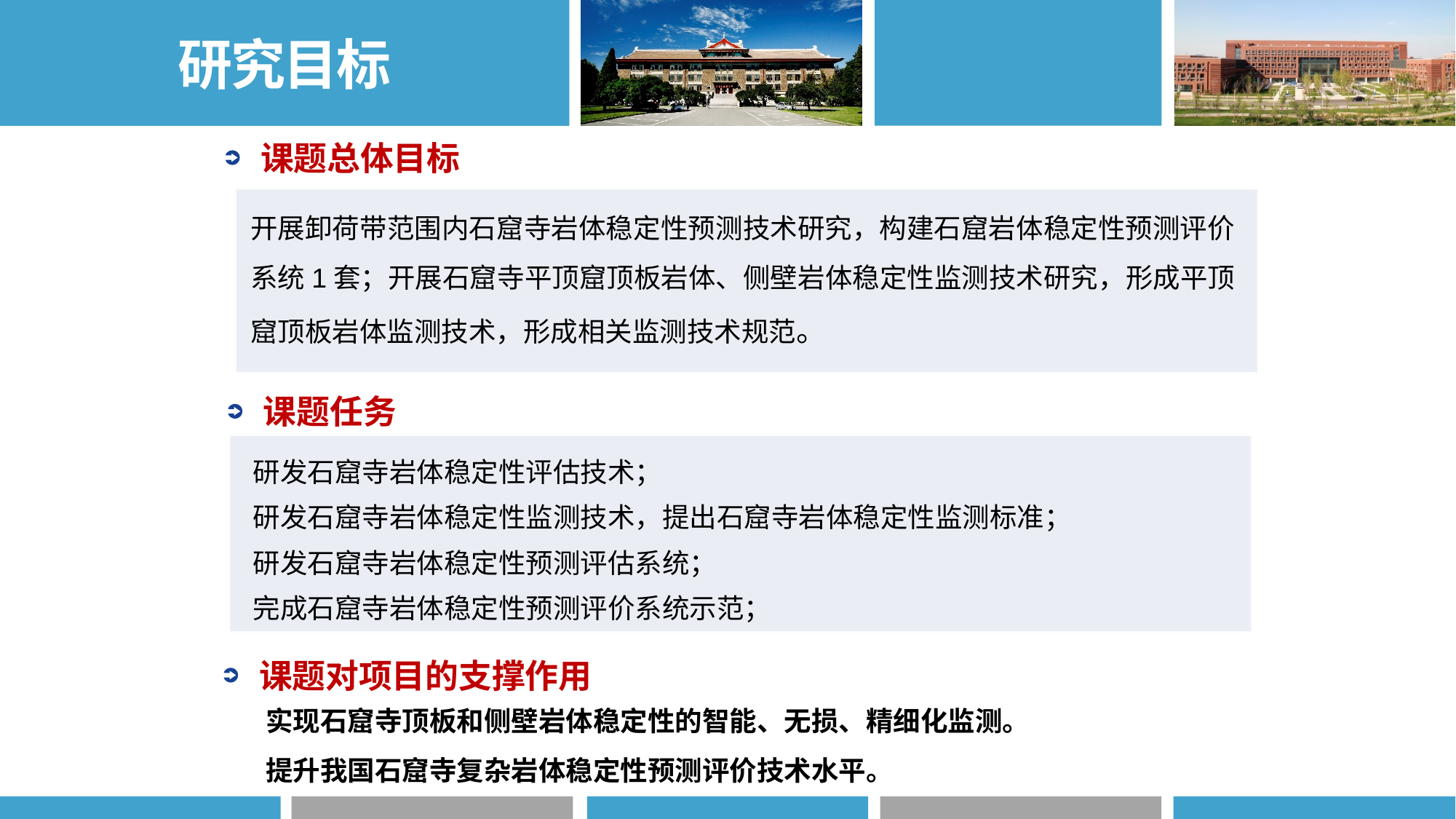

研究目标
向

 课题总体目标

开展卸荷带范围内石窟寺岩体稳定性预测技术研究，构建石窟岩体稳定性预测评价系统1套；开展石窟寺平顶窟顶板岩体、侧壁岩体稳定性监测技术研究，形成平顶窟顶板岩体监测技术，形成相关监测技术规范。
向

 课题任务

研发石窟寺岩体稳定性评估技术；
研发石窟寺岩体稳定性监测技术，提出石窟寺岩体稳定性监测标准；
研发石窟寺岩体稳定性预测评估系统；
完成石窟寺岩体稳定性预测评价系统示范；
向

 课题对项目的支撑作用
 实现石窟寺顶板和侧壁岩体稳定性的智能、无损、精细化监测。
 提升我国石窟寺复杂岩体稳定性预测评价技术水平。